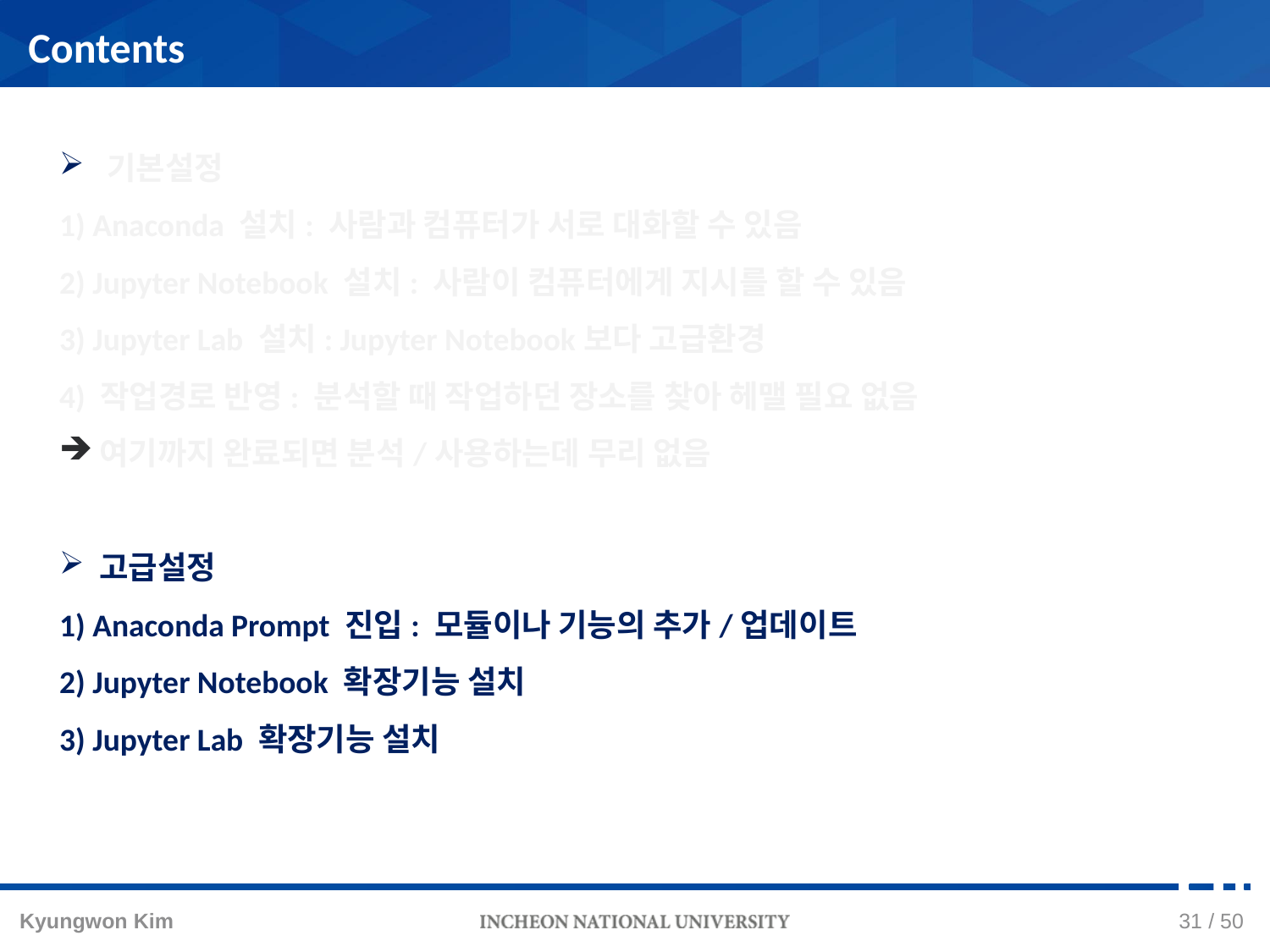

Contents
기본설정
1) Anaconda 설치: 사람과 컴퓨터가 서로 대화할 수 있음
2) Jupyter Notebook 설치: 사람이 컴퓨터에게 지시를 할 수 있음
3) Jupyter Lab 설치: Jupyter Notebook보다 고급환경
4) 작업경로 반영: 분석할 때 작업하던 장소를 찾아 헤맬 필요 없음
여기까지 완료되면 분석/사용하는데 무리 없음

고급설정
1) Anaconda Prompt 진입: 모듈이나 기능의 추가/업데이트
2) Jupyter Notebook 확장기능 설치
3) Jupyter Lab 확장기능 설치
31 / 50